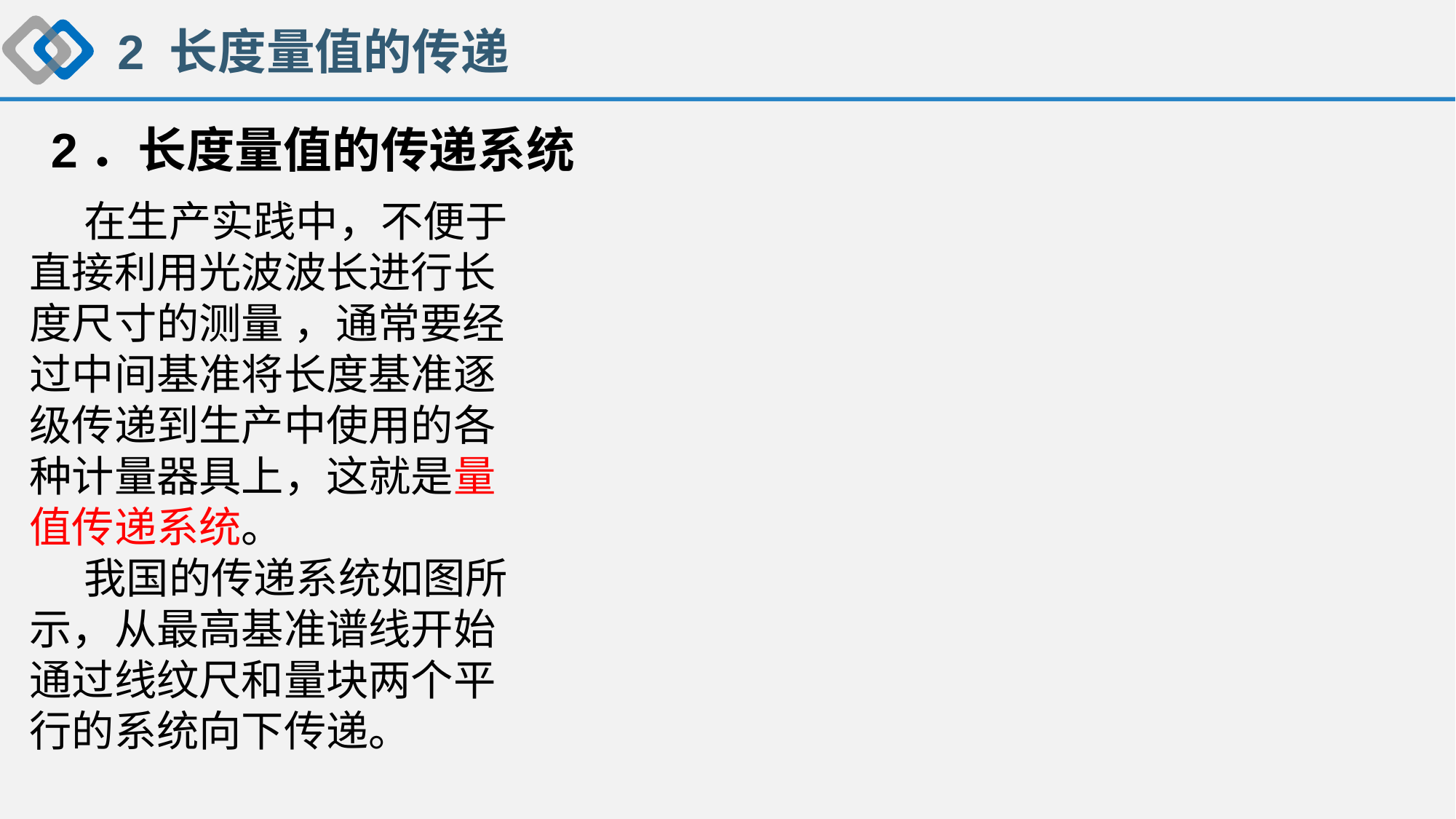

2 长度量值的传递
2．长度量值的传递系统
在生产实践中，不便于直接利用光波波长进行长度尺寸的测量 ，通常要经过中间基准将长度基准逐级传递到生产中使用的各种计量器具上，这就是量值传递系统。
我国的传递系统如图所示，从最高基准谱线开始通过线纹尺和量块两个平行的系统向下传递。